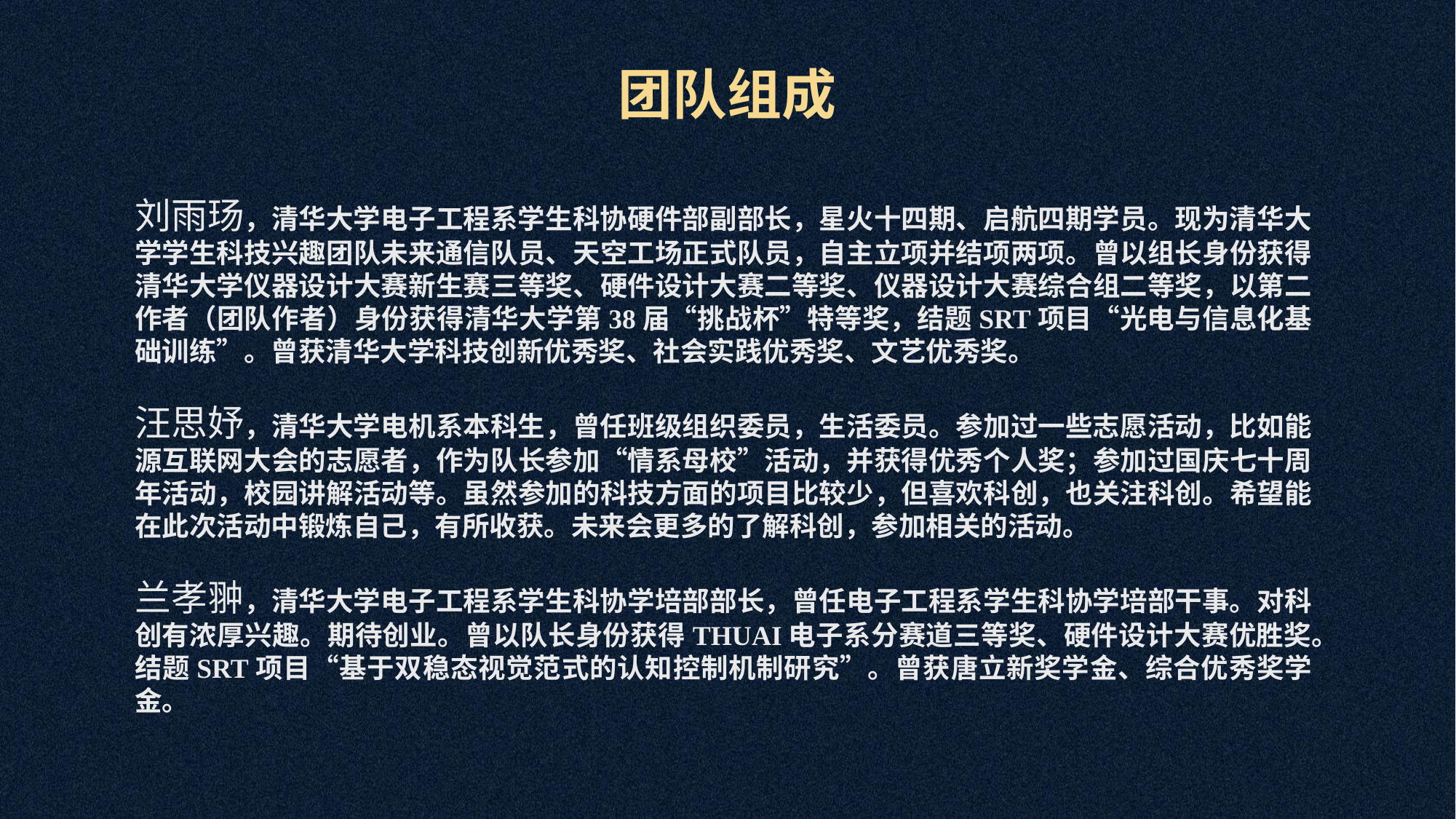

团队组成
刘雨玚，清华大学电子工程系学生科协硬件部副部长，星火十四期、启航四期学员。现为清华大学学生科技兴趣团队未来通信队员、天空工场正式队员，自主立项并结项两项。曾以组长身份获得清华大学仪器设计大赛新生赛三等奖、硬件设计大赛二等奖、仪器设计大赛综合组二等奖，以第二作者（团队作者）身份获得清华大学第38届“挑战杯”特等奖，结题SRT项目“光电与信息化基础训练”。曾获清华大学科技创新优秀奖、社会实践优秀奖、文艺优秀奖。

汪思妤，清华大学电机系本科生，曾任班级组织委员，生活委员。参加过一些志愿活动，比如能源互联网大会的志愿者，作为队长参加“情系母校”活动，并获得优秀个人奖；参加过国庆七十周年活动，校园讲解活动等。虽然参加的科技方面的项目比较少，但喜欢科创，也关注科创。希望能在此次活动中锻炼自己，有所收获。未来会更多的了解科创，参加相关的活动。

兰孝翀，清华大学电子工程系学生科协学培部部长，曾任电子工程系学生科协学培部干事。对科创有浓厚兴趣。期待创业。曾以队长身份获得THUAI电子系分赛道三等奖、硬件设计大赛优胜奖。结题SRT项目“基于双稳态视觉范式的认知控制机制研究”。曾获唐立新奖学金、综合优秀奖学金。